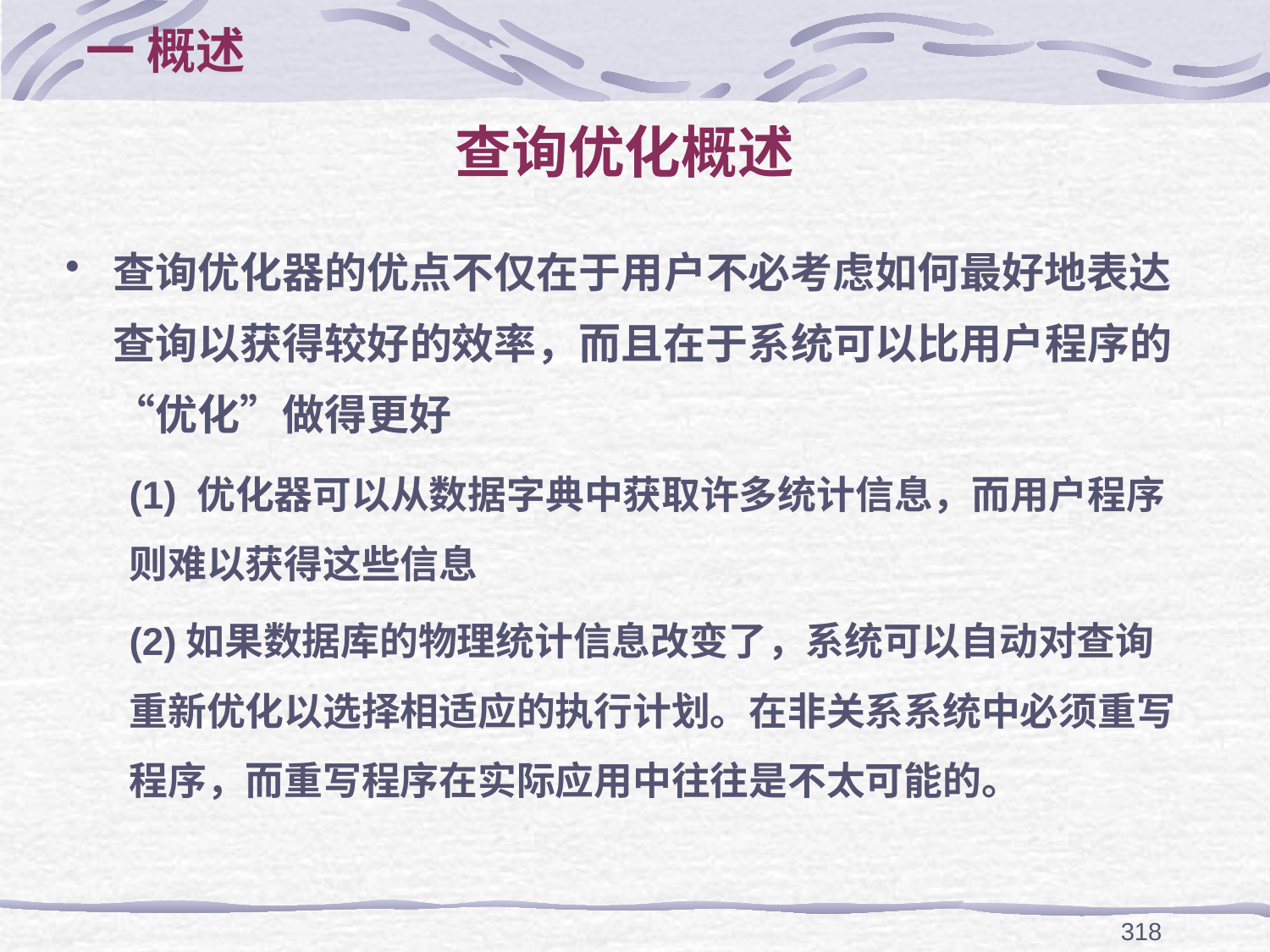

一 概述
# 查询优化概述
查询优化器的优点不仅在于用户不必考虑如何最好地表达查询以获得较好的效率，而且在于系统可以比用户程序的“优化”做得更好
(1) 优化器可以从数据字典中获取许多统计信息，而用户程序则难以获得这些信息
(2)如果数据库的物理统计信息改变了，系统可以自动对查询重新优化以选择相适应的执行计划。在非关系系统中必须重写程序，而重写程序在实际应用中往往是不太可能的。
318